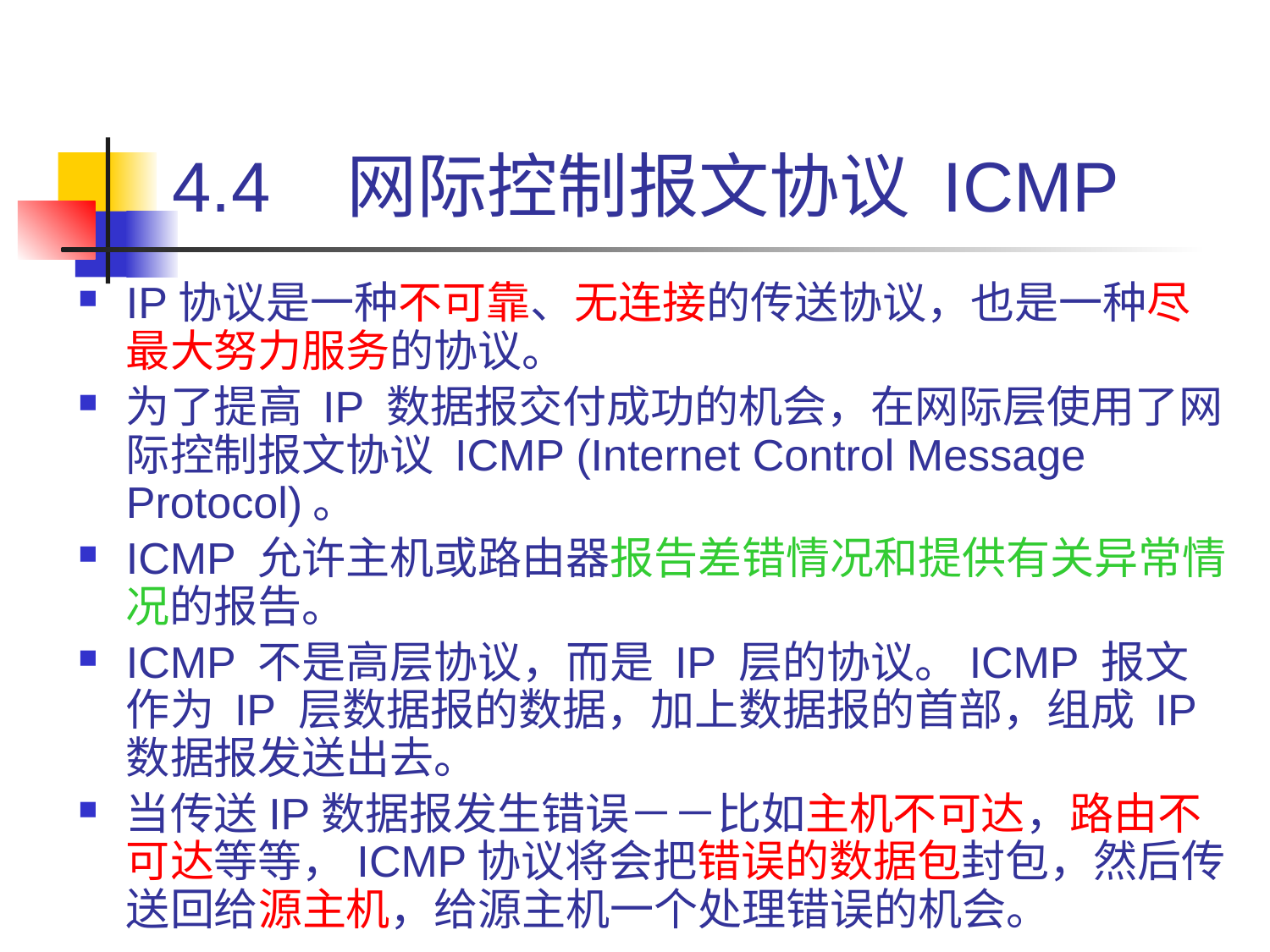

# 4.4   网际控制报文协议 ICMP
IP协议是一种不可靠、无连接的传送协议，也是一种尽最大努力服务的协议。
为了提高 IP 数据报交付成功的机会，在网际层使用了网际控制报文协议 ICMP (Internet Control Message Protocol)。
ICMP 允许主机或路由器报告差错情况和提供有关异常情况的报告。
ICMP 不是高层协议，而是 IP 层的协议。ICMP 报文作为 IP 层数据报的数据，加上数据报的首部，组成 IP 数据报发送出去。
当传送IP数据报发生错误－－比如主机不可达，路由不可达等等，ICMP协议将会把错误的数据包封包，然后传送回给源主机，给源主机一个处理错误的机会。